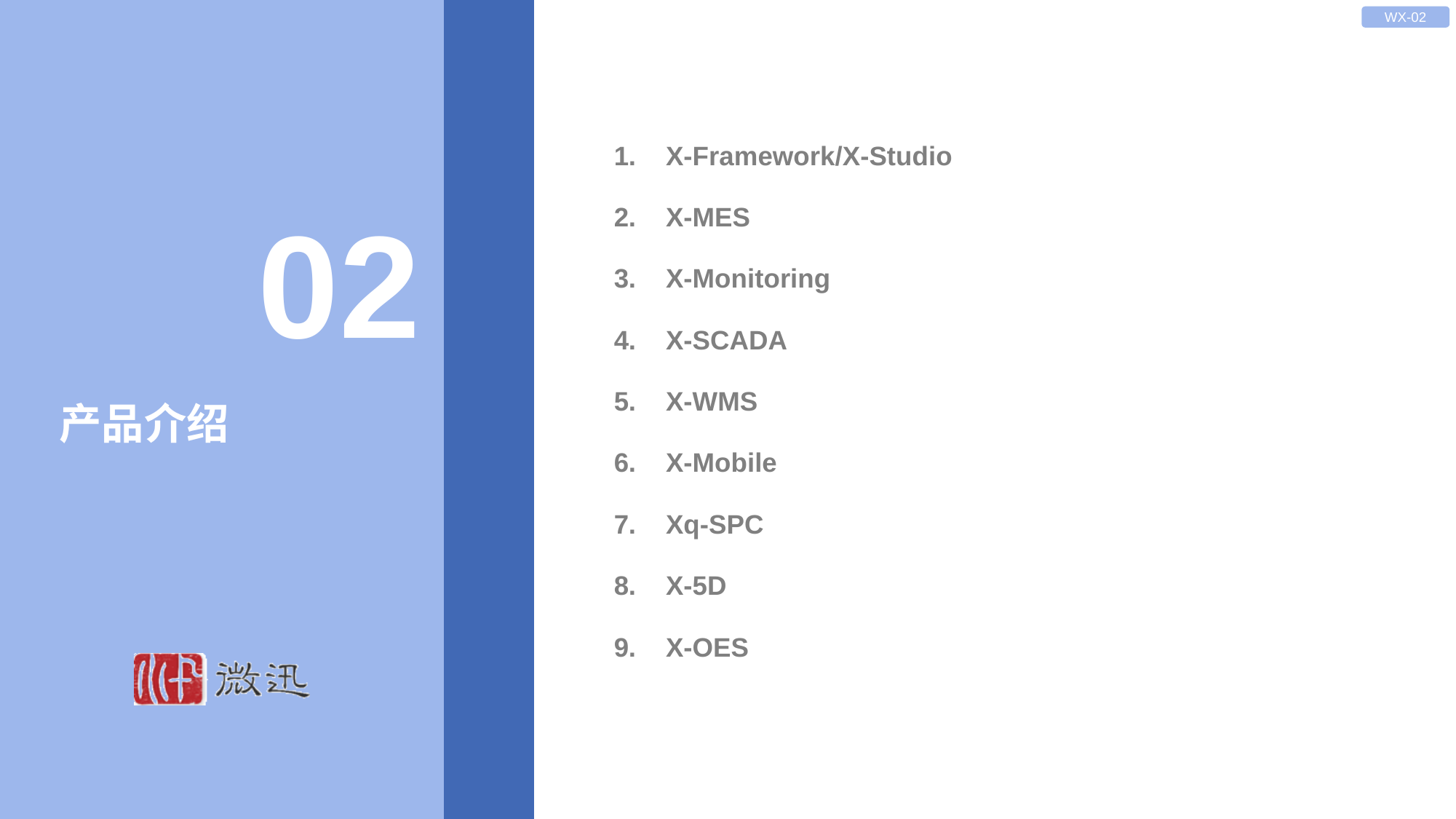

WX-02
02
X-Framework/X-Studio
X-MES
X-Monitoring
X-SCADA
X-WMS
X-Mobile
Xq-SPC
X-5D
X-OES
产品介绍